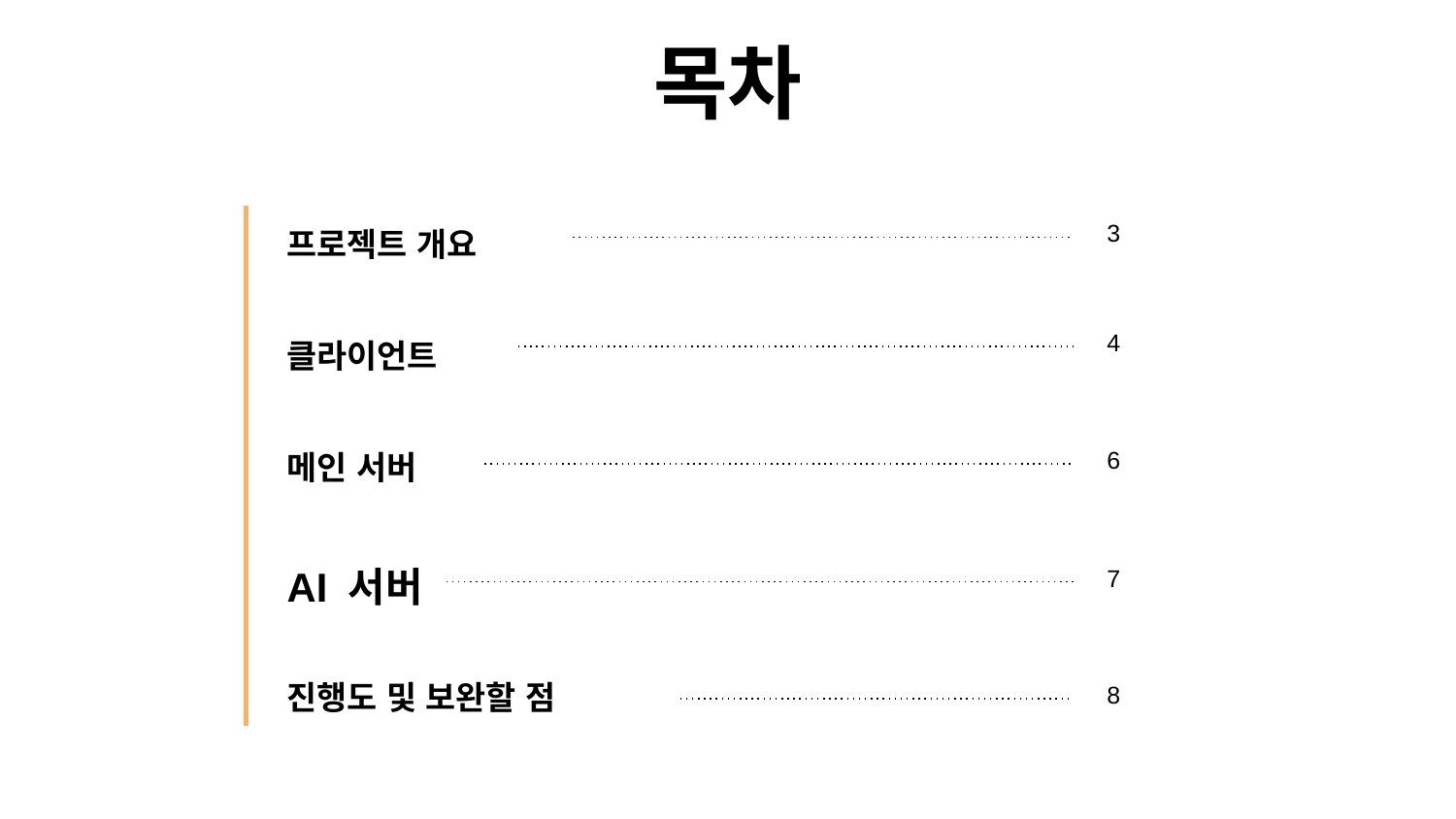

# 목차
프로젝트 개요
3
클라이언트
4
메인 서버
6
AI 서버
7
진행도 및 보완할 점
8